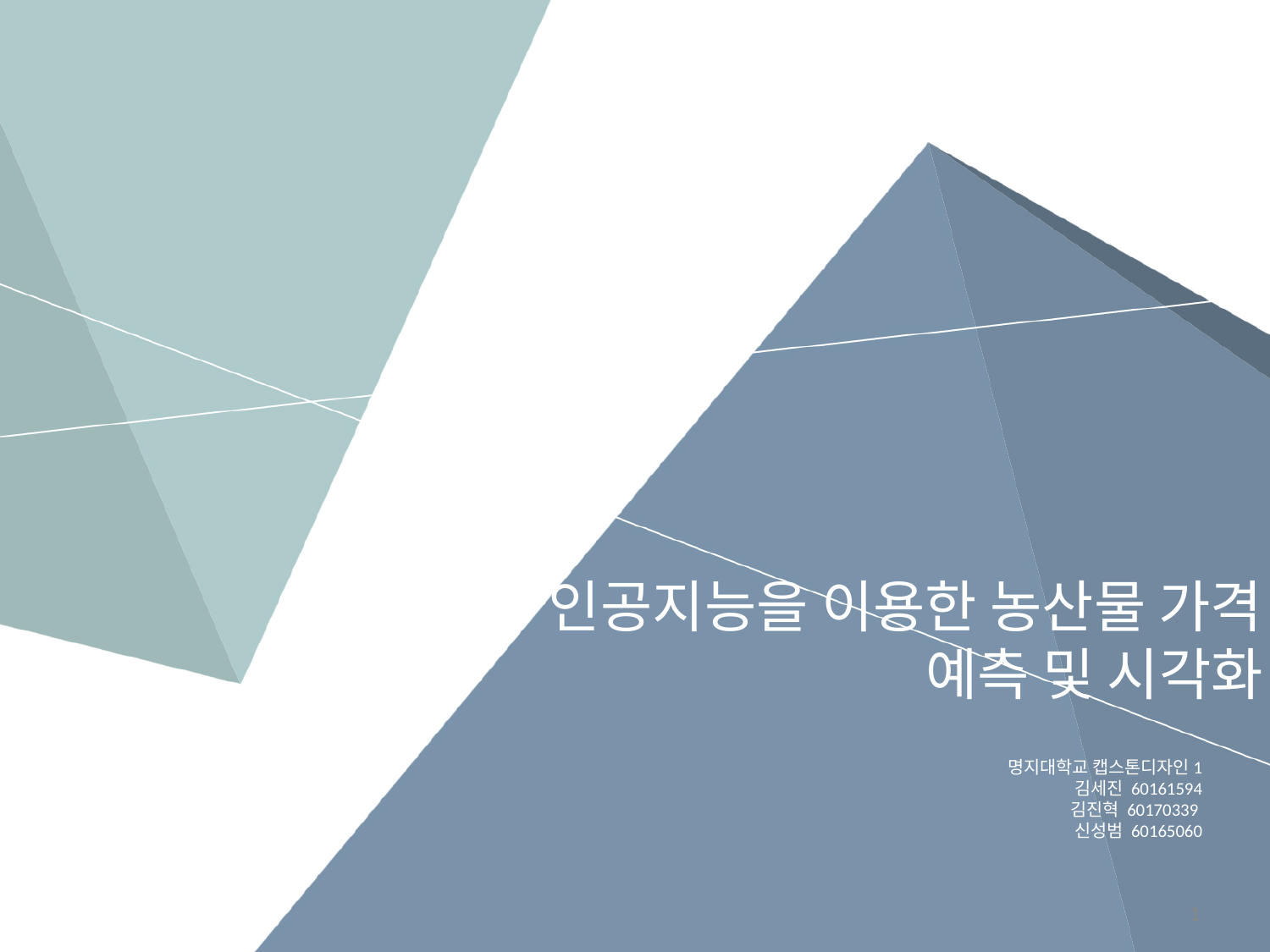

# 인공지능을 이용한 농산물 가격 예측 및 시각화
명지대학교 캡스톤디자인1
김세진 60161594
김진혁 60170339
신성범 60165060
1